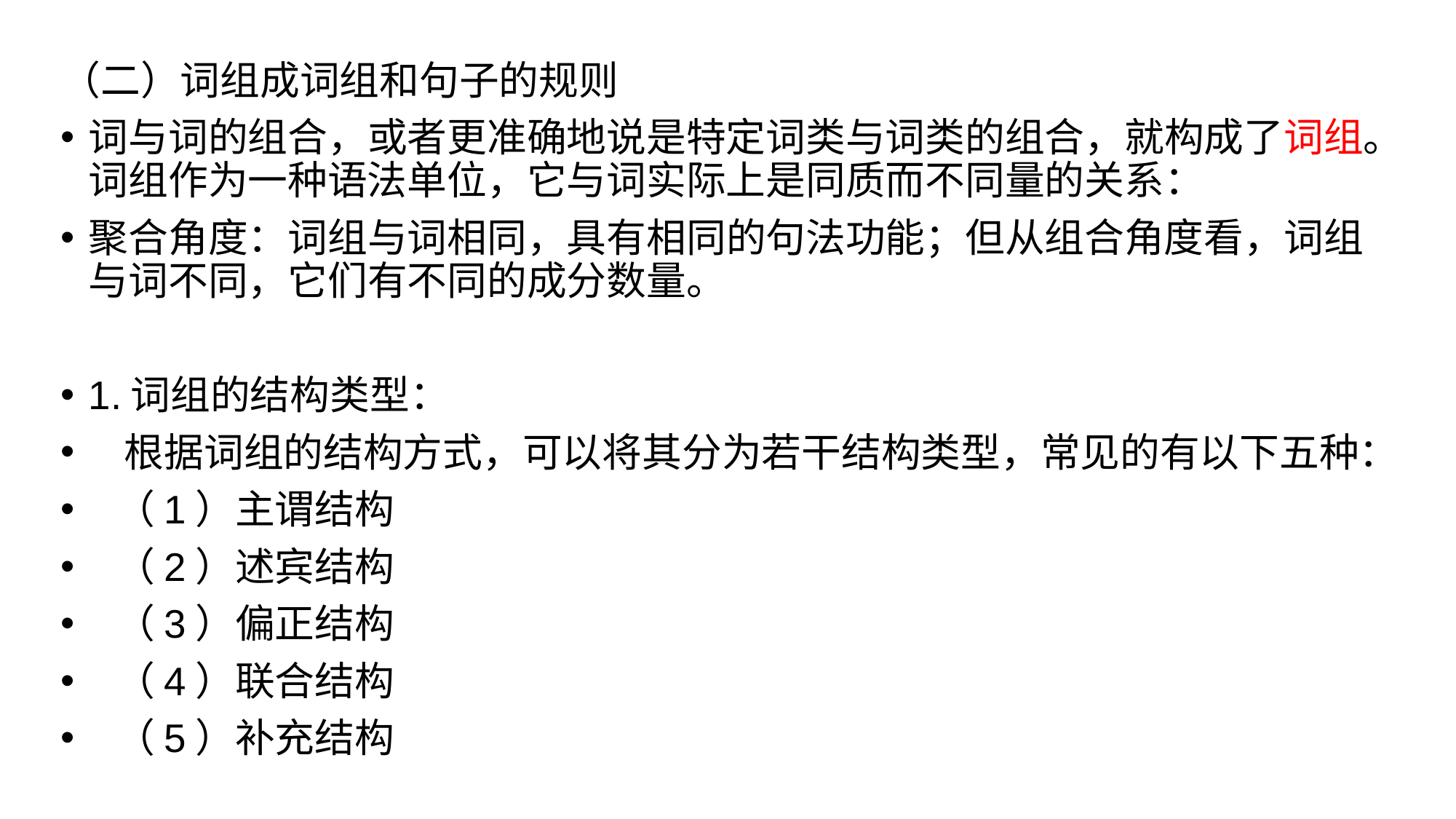

（二）词组成词组和句子的规则
词与词的组合，或者更准确地说是特定词类与词类的组合，就构成了词组。词组作为一种语法单位，它与词实际上是同质而不同量的关系：
聚合角度：词组与词相同，具有相同的句法功能；但从组合角度看，词组与词不同，它们有不同的成分数量。

1.词组的结构类型：
   根据词组的结构方式，可以将其分为若干结构类型，常见的有以下五种：
  （1）主谓结构
  （2）述宾结构
  （3）偏正结构
  （4）联合结构
  （5）补充结构